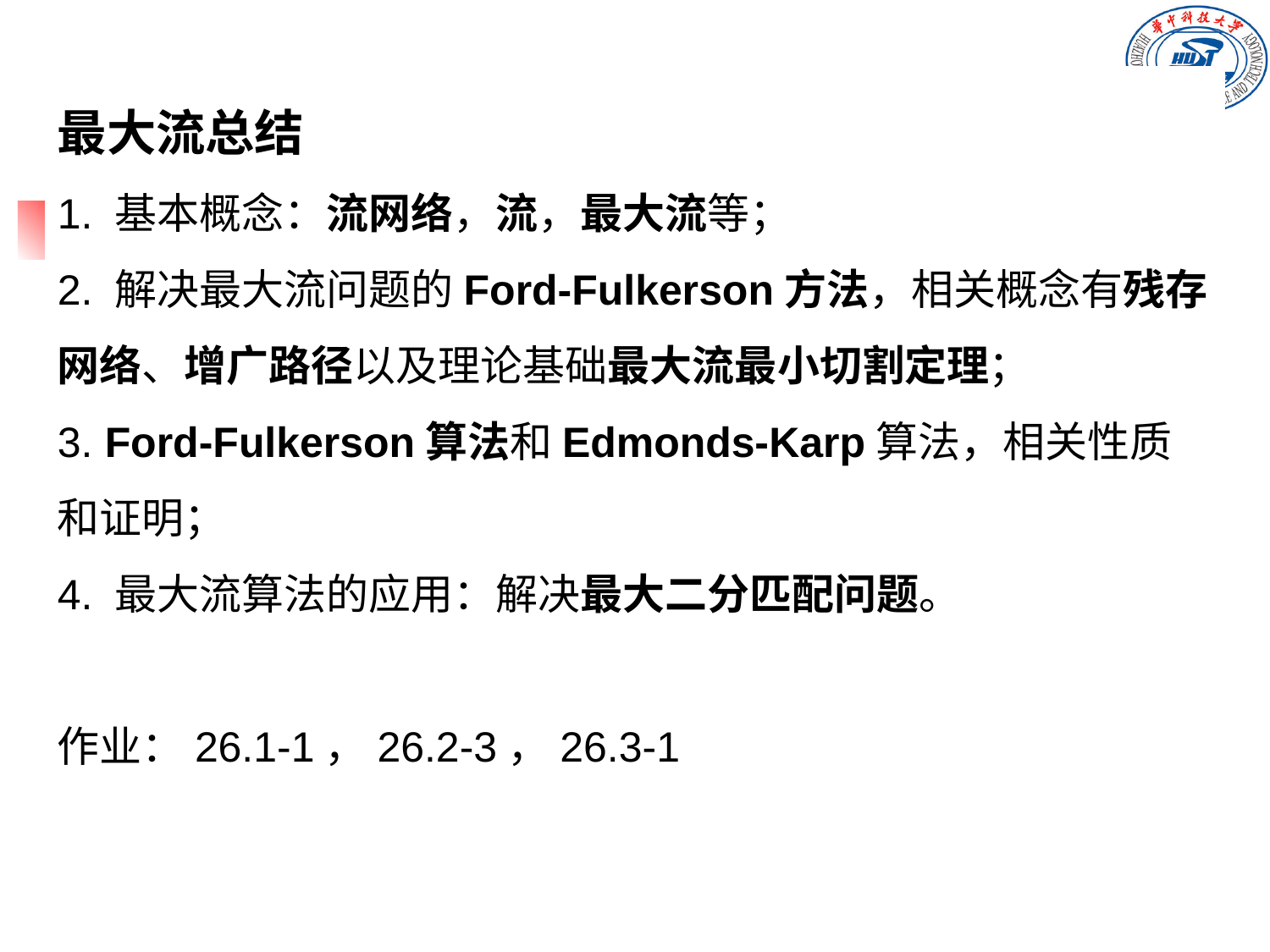

最大流总结
1. 基本概念：流网络，流，最大流等；
2. 解决最大流问题的Ford-Fulkerson方法，相关概念有残存网络、增广路径以及理论基础最大流最小切割定理；
3. Ford-Fulkerson算法和Edmonds-Karp算法，相关性质和证明；
4. 最大流算法的应用：解决最大二分匹配问题。

作业：26.1-1，26.2-3，26.3-1